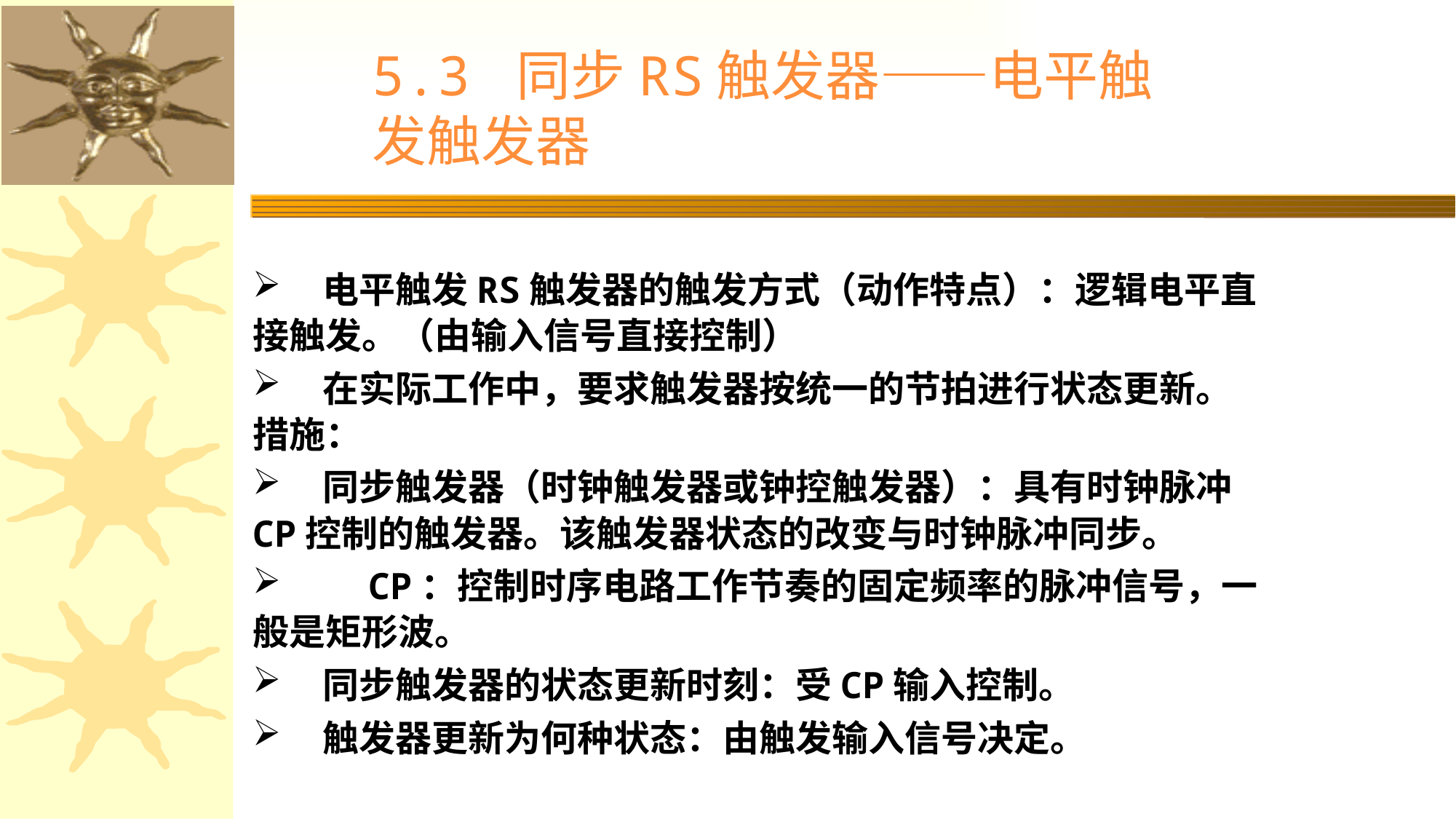

5.3 同步RS触发器——电平触发触发器
    电平触发RS触发器的触发方式（动作特点）：逻辑电平直接触发。（由输入信号直接控制）
    在实际工作中，要求触发器按统一的节拍进行状态更新。措施：
    同步触发器（时钟触发器或钟控触发器）：具有时钟脉冲CP控制的触发器。该触发器状态的改变与时钟脉冲同步。
    CP：控制时序电路工作节奏的固定频率的脉冲信号，一般是矩形波。
    同步触发器的状态更新时刻：受CP输入控制。
    触发器更新为何种状态：由触发输入信号决定。